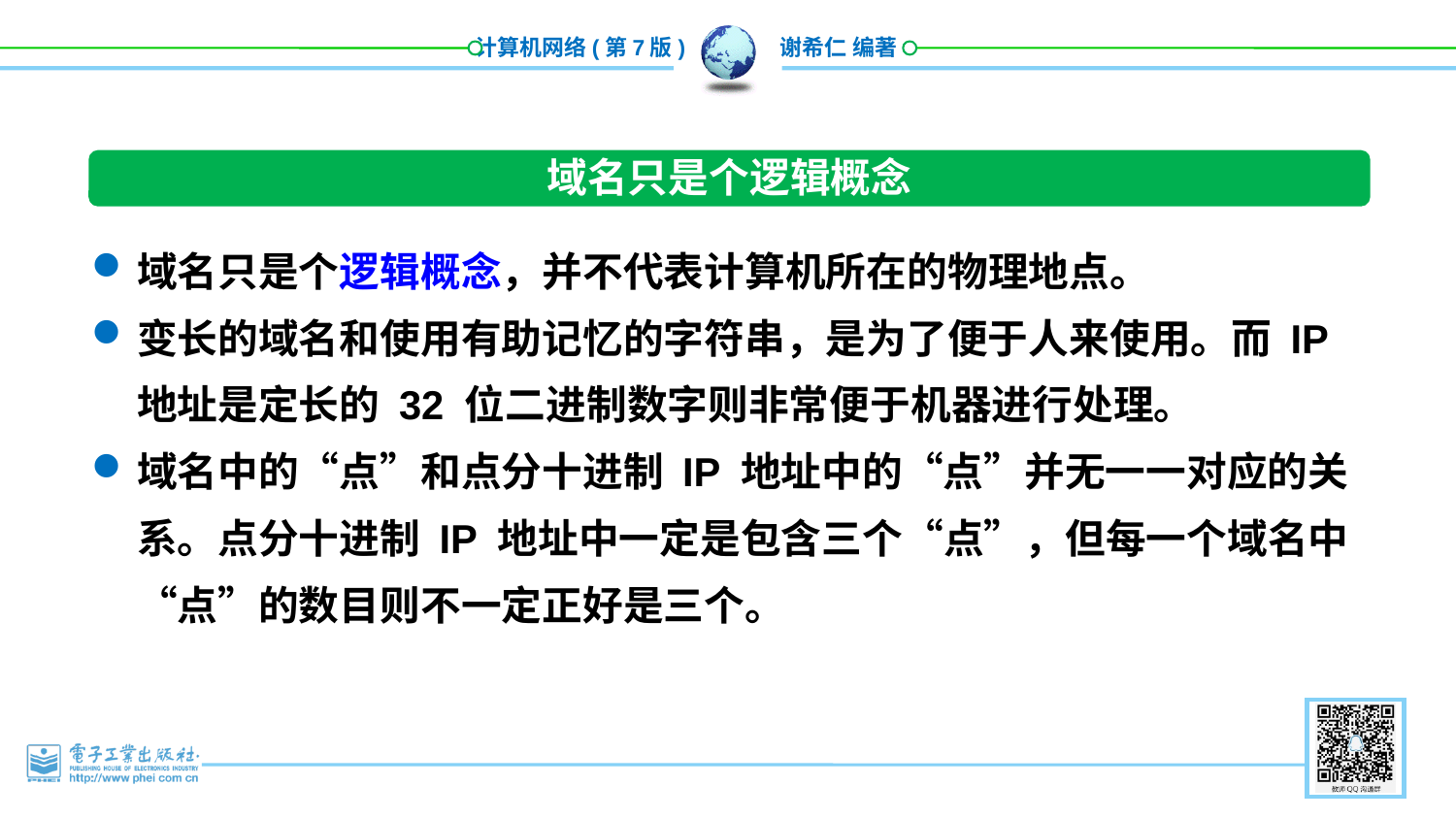

域名只是个逻辑概念

域名只是个逻辑概念，并不代表计算机所在的物理地点。
变长的域名和使用有助记忆的字符串，是为了便于人来使用。而 IP 地址是定长的 32 位二进制数字则非常便于机器进行处理。
域名中的“点”和点分十进制 IP 地址中的“点”并无一一对应的关系。点分十进制 IP 地址中一定是包含三个“点”，但每一个域名中“点”的数目则不一定正好是三个。